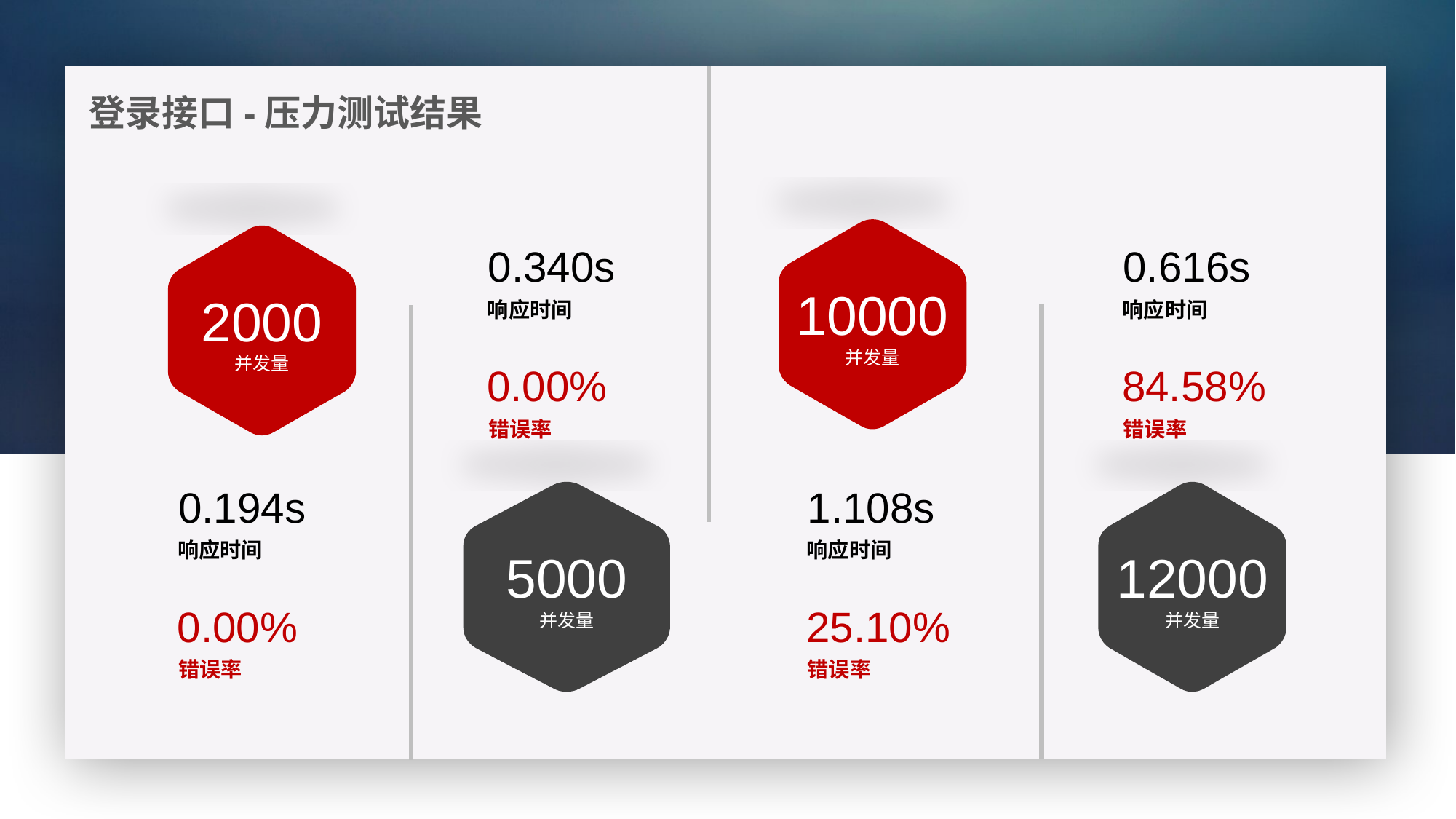

登录接口-压力测试结果
10000
并发量
2000
并发量
0.340s
0.616s
响应时间
响应时间
0.00%
84.58%
错误率
错误率
0.194s
1.108s
5000
并发量
12000
并发量
响应时间
响应时间
0.00%
25.10%
错误率
错误率